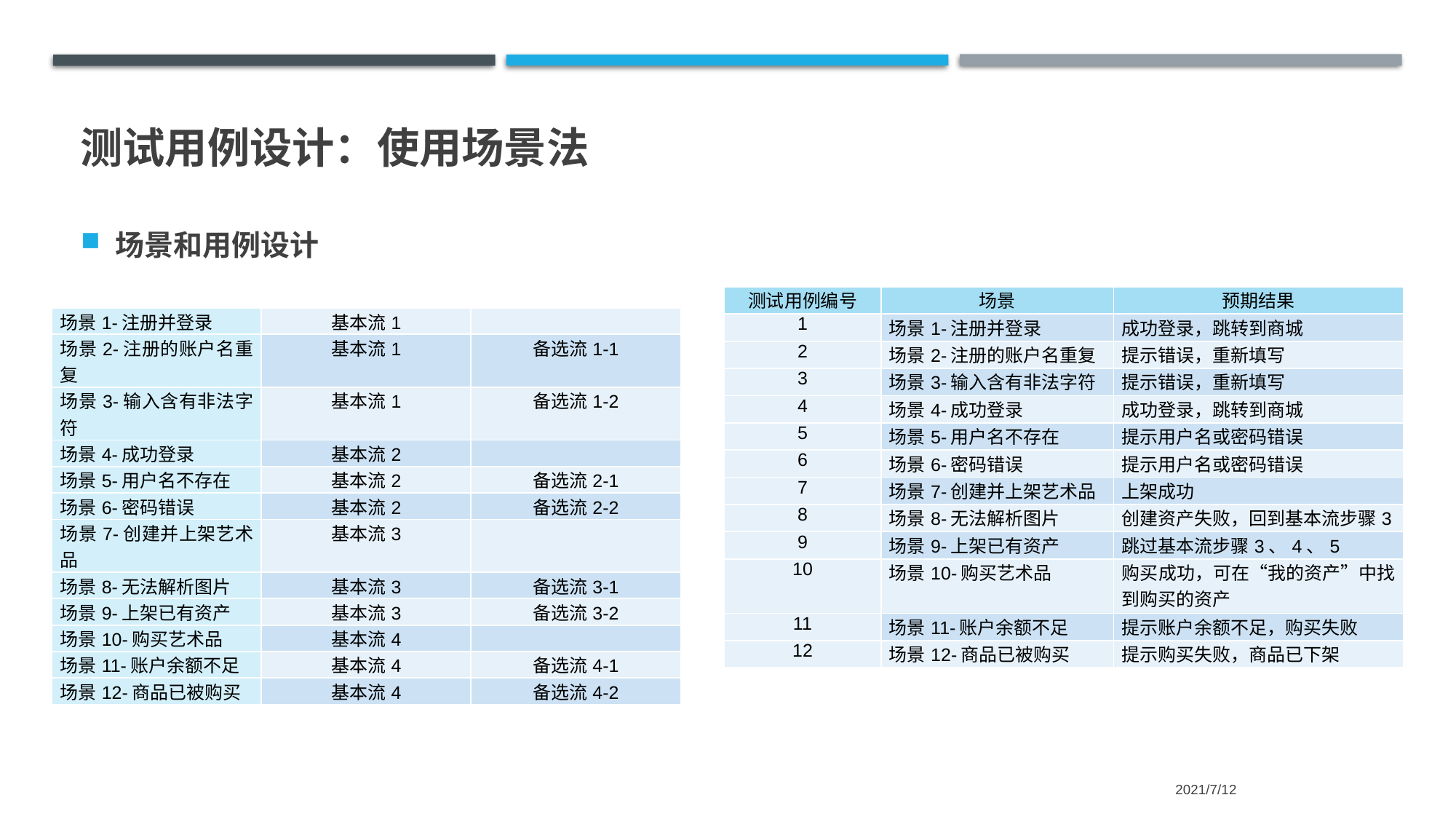

# 测试用例设计：使用场景法
场景和用例设计
| 测试用例编号 | 场景 | 预期结果 |
| --- | --- | --- |
| 1 | 场景1-注册并登录 | 成功登录，跳转到商城 |
| 2 | 场景2-注册的账户名重复 | 提示错误，重新填写 |
| 3 | 场景3-输入含有非法字符 | 提示错误，重新填写 |
| 4 | 场景4-成功登录 | 成功登录，跳转到商城 |
| 5 | 场景5-用户名不存在 | 提示用户名或密码错误 |
| 6 | 场景6-密码错误 | 提示用户名或密码错误 |
| 7 | 场景7-创建并上架艺术品 | 上架成功 |
| 8 | 场景8-无法解析图片 | 创建资产失败，回到基本流步骤3 |
| 9 | 场景9-上架已有资产 | 跳过基本流步骤3、4、5 |
| 10 | 场景10-购买艺术品 | 购买成功，可在“我的资产”中找到购买的资产 |
| 11 | 场景11-账户余额不足 | 提示账户余额不足，购买失败 |
| 12 | 场景12-商品已被购买 | 提示购买失败，商品已下架 |
| 场景1-注册并登录 | 基本流1 |  |
| --- | --- | --- |
| 场景2-注册的账户名重复 | 基本流1 | 备选流1-1 |
| 场景3-输入含有非法字符 | 基本流1 | 备选流1-2 |
| 场景4-成功登录 | 基本流2 |  |
| 场景5-用户名不存在 | 基本流2 | 备选流2-1 |
| 场景6-密码错误 | 基本流2 | 备选流2-2 |
| 场景7-创建并上架艺术品 | 基本流3 |  |
| 场景8-无法解析图片 | 基本流3 | 备选流3-1 |
| 场景9-上架已有资产 | 基本流3 | 备选流3-2 |
| 场景10-购买艺术品 | 基本流4 |  |
| 场景11-账户余额不足 | 基本流4 | 备选流4-1 |
| 场景12-商品已被购买 | 基本流4 | 备选流4-2 |
2021/7/12